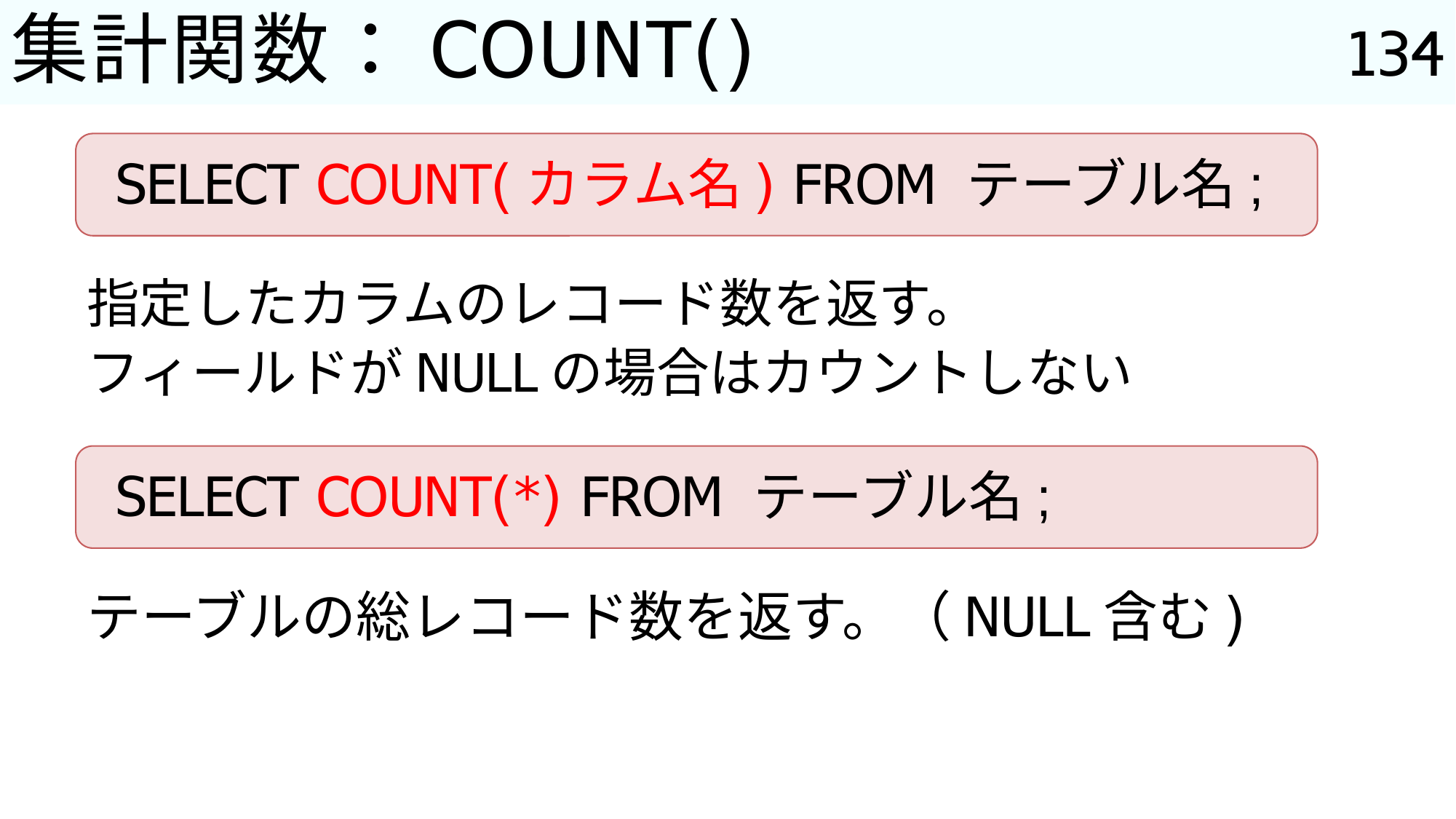

134
# 集計関数：COUNT()

SELECT COUNT(カラム名) FROM テーブル名;
指定したカラムのレコード数を返す。
フィールドがNULLの場合はカウントしない

SELECT COUNT(*) FROM テーブル名;
テーブルの総レコード数を返す。（NULL含む)